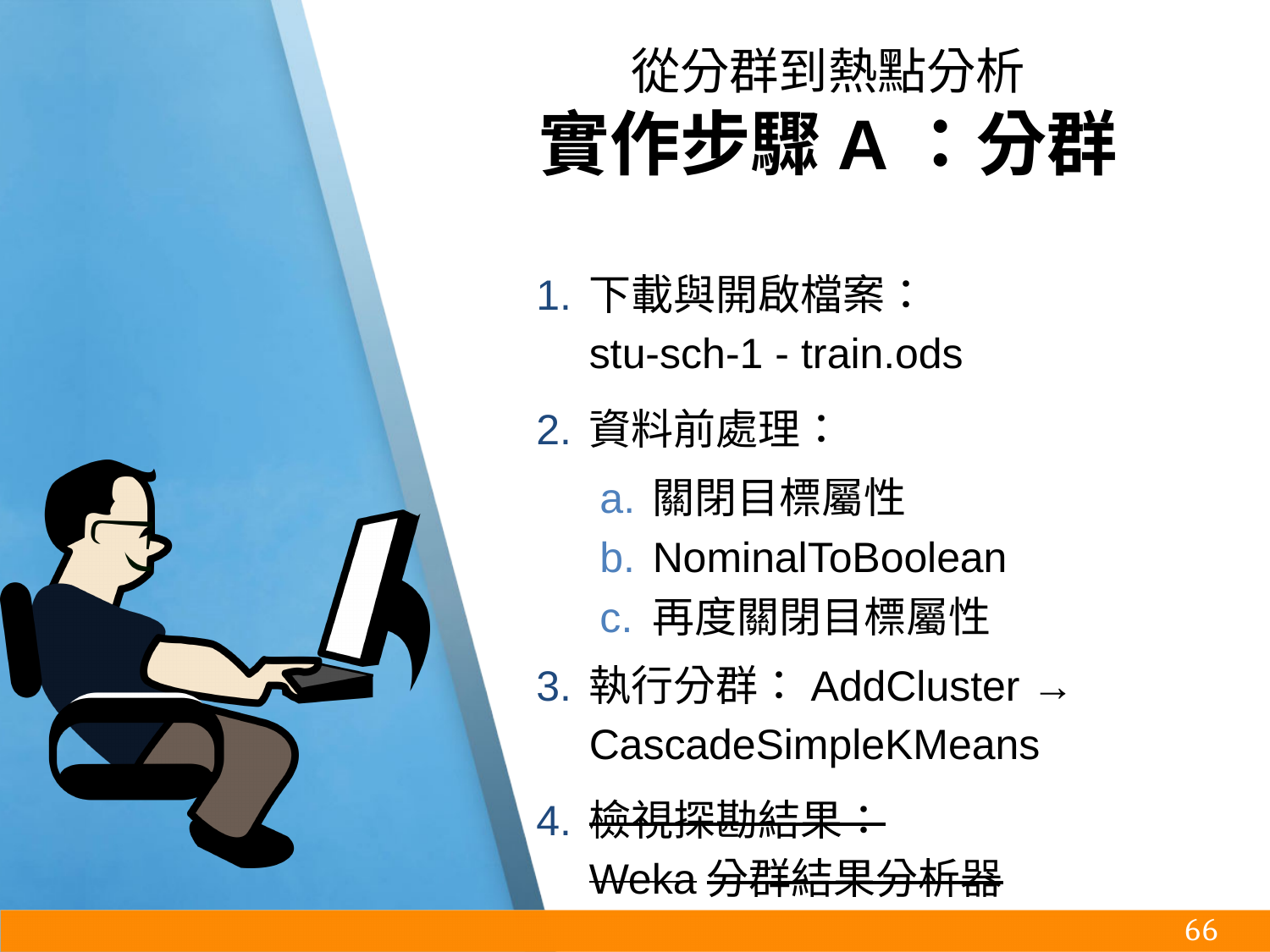

# 從分群到熱點分析
實作步驟A：分群
下載與開啟檔案：
stu-sch-1 - train.ods
資料前處理：
關閉目標屬性
NominalToBoolean
再度關閉目標屬性
執行分群：AddCluster → CascadeSimpleKMeans
檢視探勘結果：
Weka分群結果分析器
66